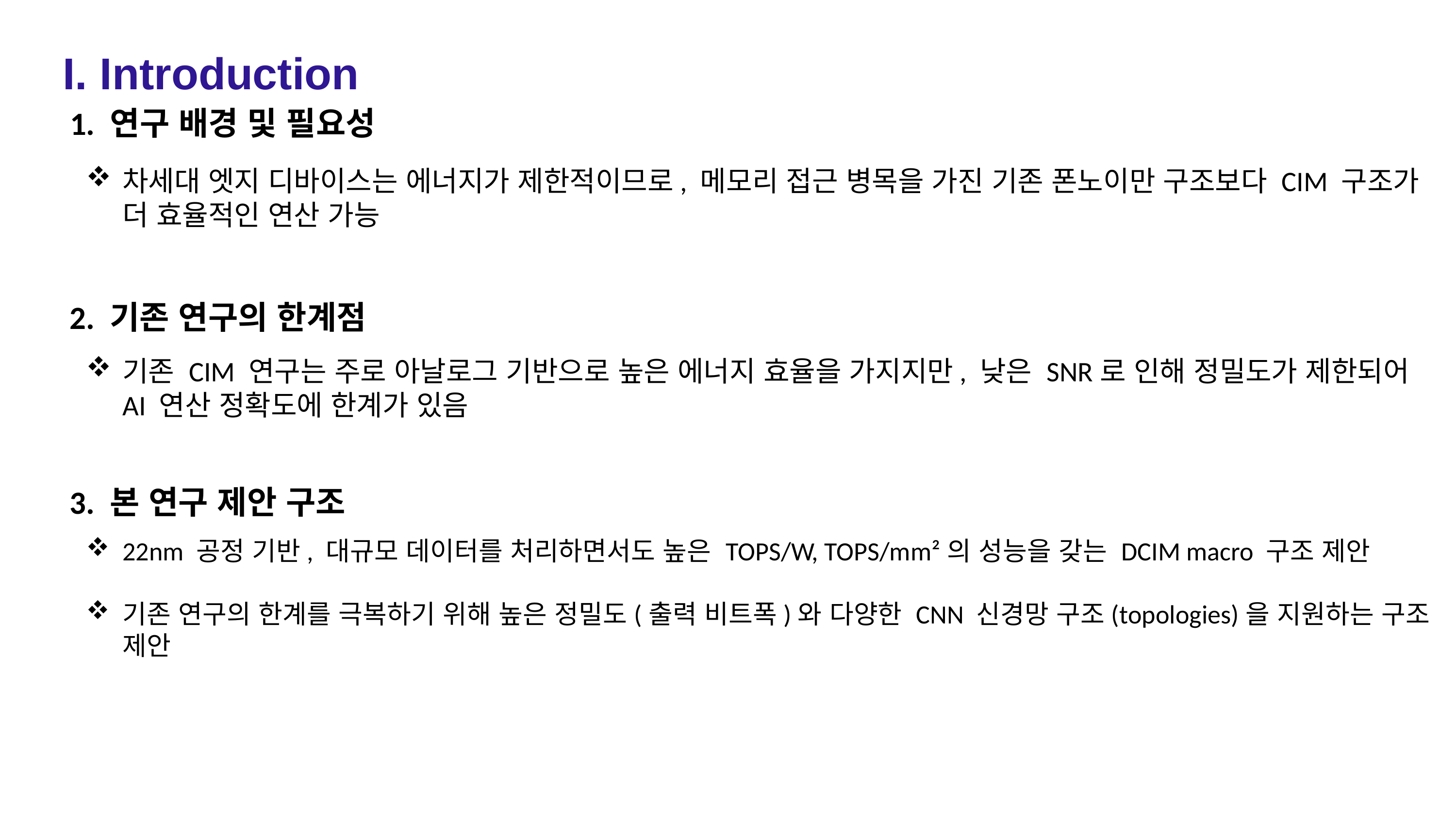

I. Introduction
1. 연구 배경 및 필요성
차세대 엣지 디바이스는 에너지가 제한적이므로, 메모리 접근 병목을 가진 기존 폰노이만 구조보다 CIM 구조가 더 효율적인 연산 가능
2. 기존 연구의 한계점
기존 CIM 연구는 주로 아날로그 기반으로 높은 에너지 효율을 가지지만, 낮은 SNR로 인해 정밀도가 제한되어 AI 연산 정확도에 한계가 있음
3. 본 연구 제안 구조
22nm 공정 기반, 대규모 데이터를 처리하면서도 높은 TOPS/W, TOPS/mm²의 성능을 갖는 DCIM macro 구조 제안

기존 연구의 한계를 극복하기 위해 높은 정밀도(출력 비트폭)와 다양한 CNN 신경망 구조(topologies)을 지원하는 구조 제안